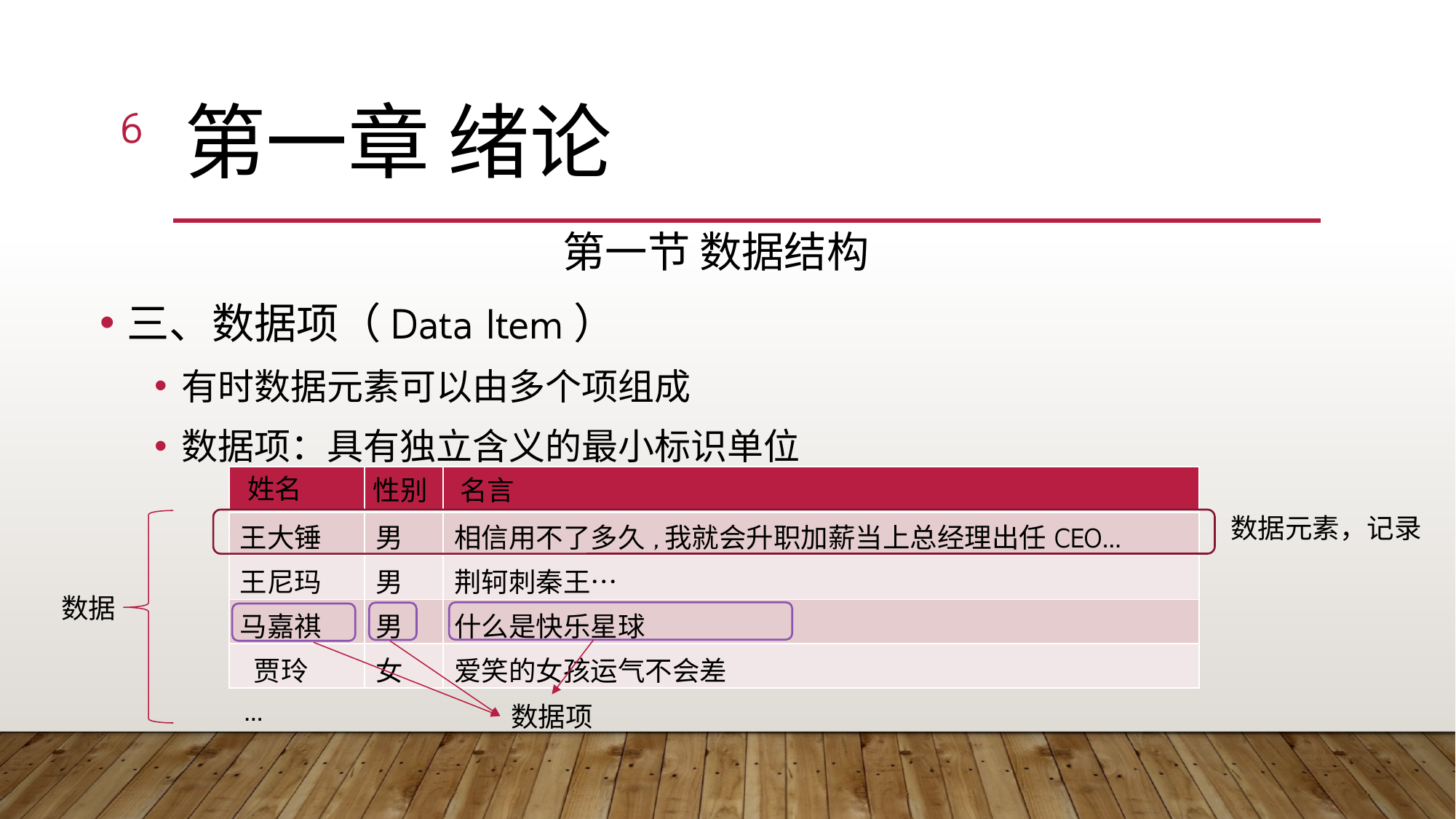

6
# 第一章 绪论
第一节 数据结构
三、数据项（Data Item）
有时数据元素可以由多个项组成
数据项：具有独立含义的最小标识单位
|  |  |  |
| --- | --- | --- |
| 王大锤 | 男 | 相信用不了多久,我就会升职加薪当上总经理出任CEO… |
| 王尼玛 | 男 | 荆轲刺秦王… |
| 马嘉祺 | 男 | 什么是快乐星球 |
| 贾玲 | 女 | 爱笑的女孩运气不会差 |
姓名
性别
名言
数据元素，记录

数据

…
数据项